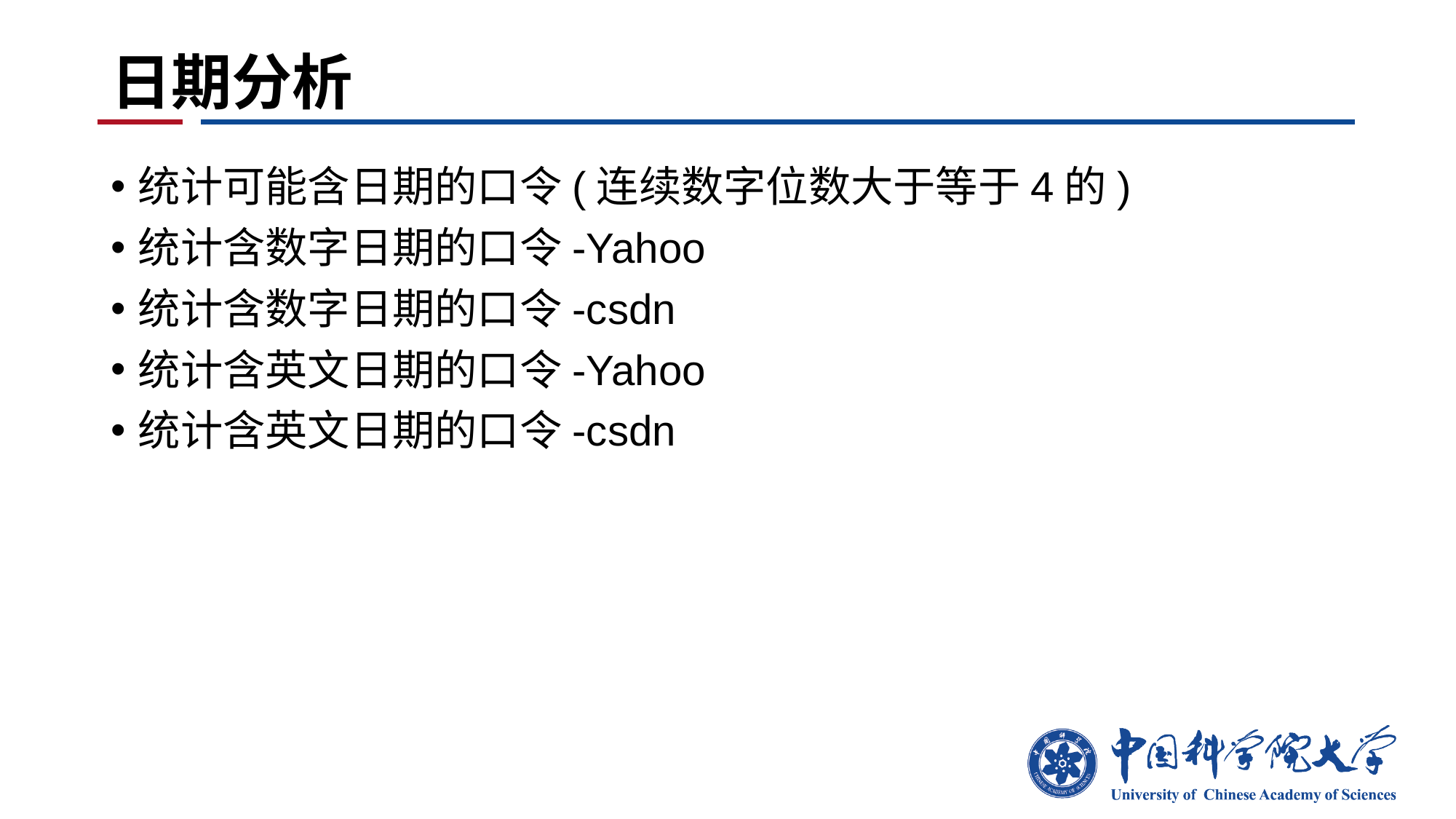

# 日期分析
统计可能含日期的口令(连续数字位数大于等于4的)
统计含数字日期的口令-Yahoo
统计含数字日期的口令-csdn
统计含英文日期的口令-Yahoo
统计含英文日期的口令-csdn